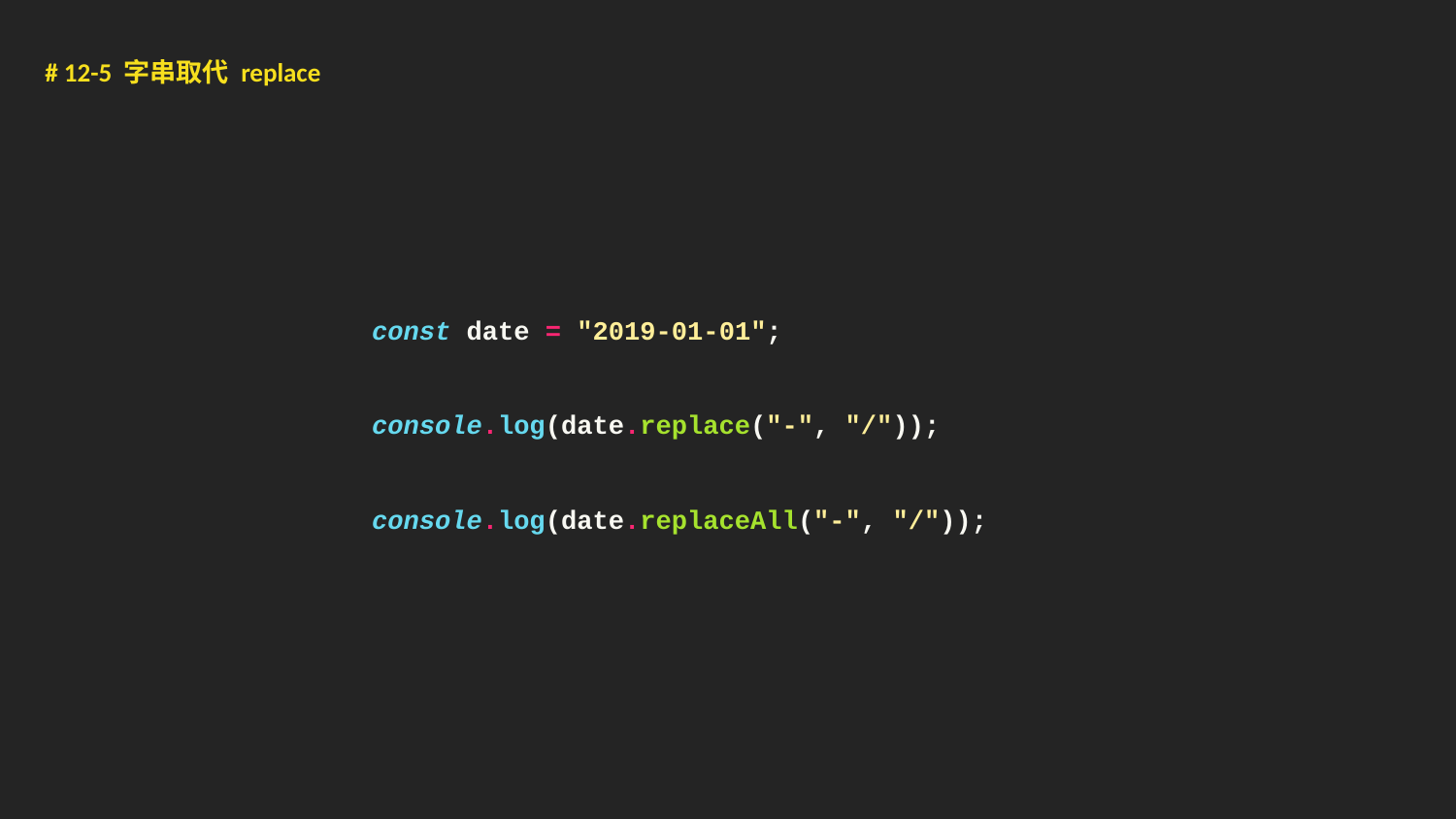

# 12-5 字串取代 replace
const date = "2019-01-01";

console.log(date.replace("-", "/"));

console.log(date.replaceAll("-", "/"));